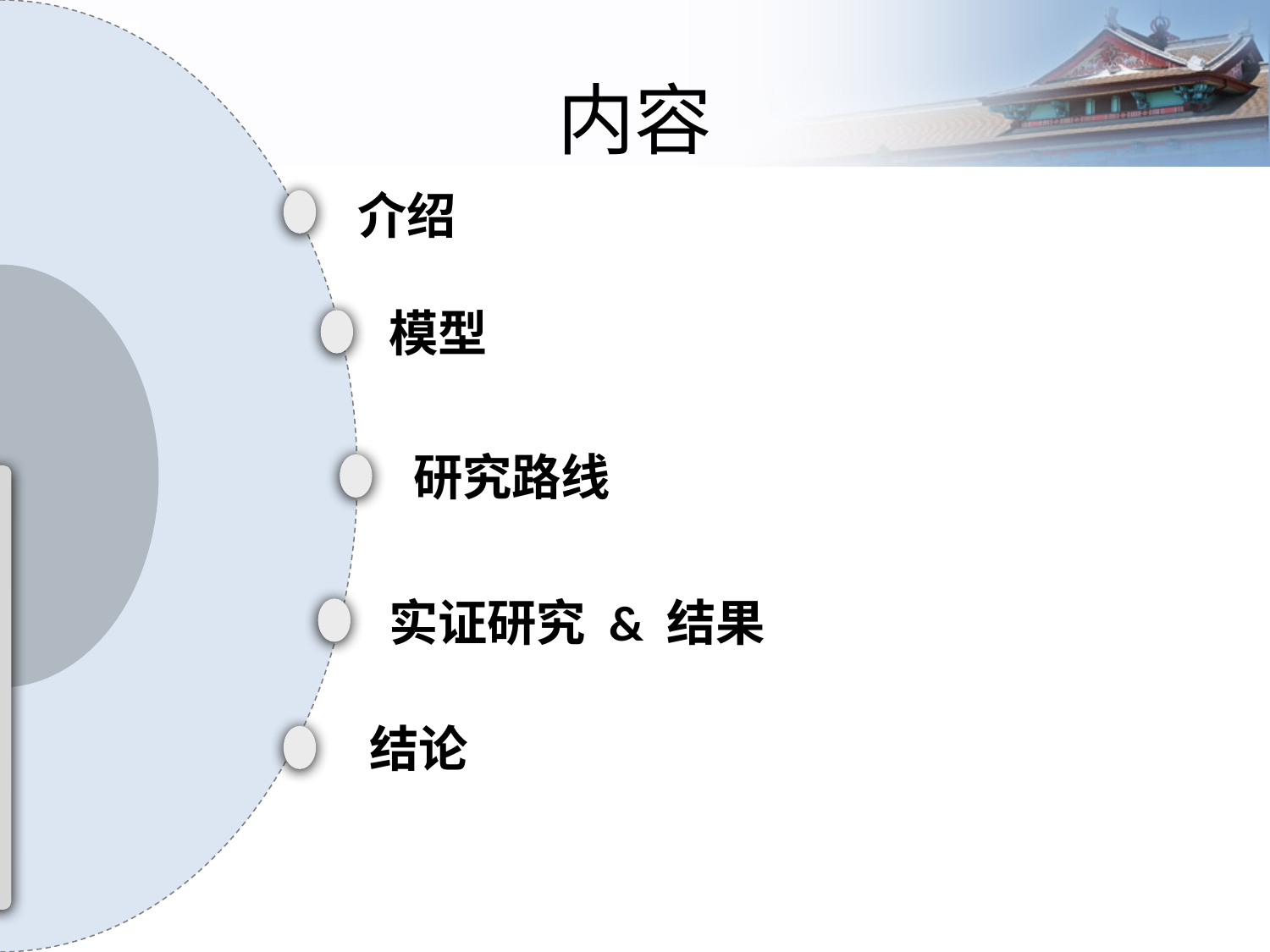

# 内容
介绍

模型

研究路线

实证研究 & 结果

结论